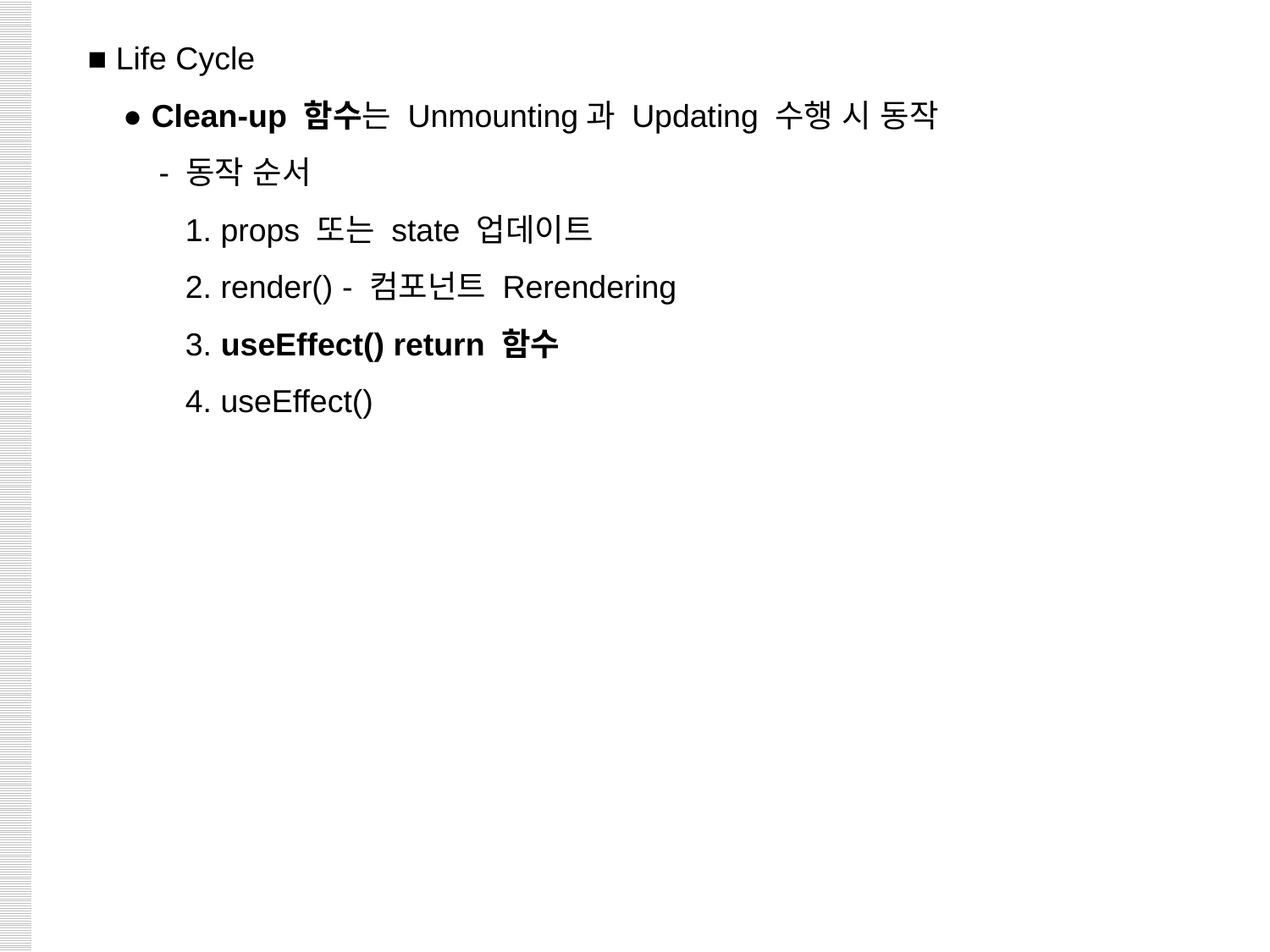

■ Life Cycle
    ● Clean-up 함수는 Unmounting과 Updating 수행 시 동작
        - 동작 순서
           1. props 또는 state 업데이트
           2. render() - 컴포넌트 Rerendering
           3. useEffect() return 함수
           4. useEffect()